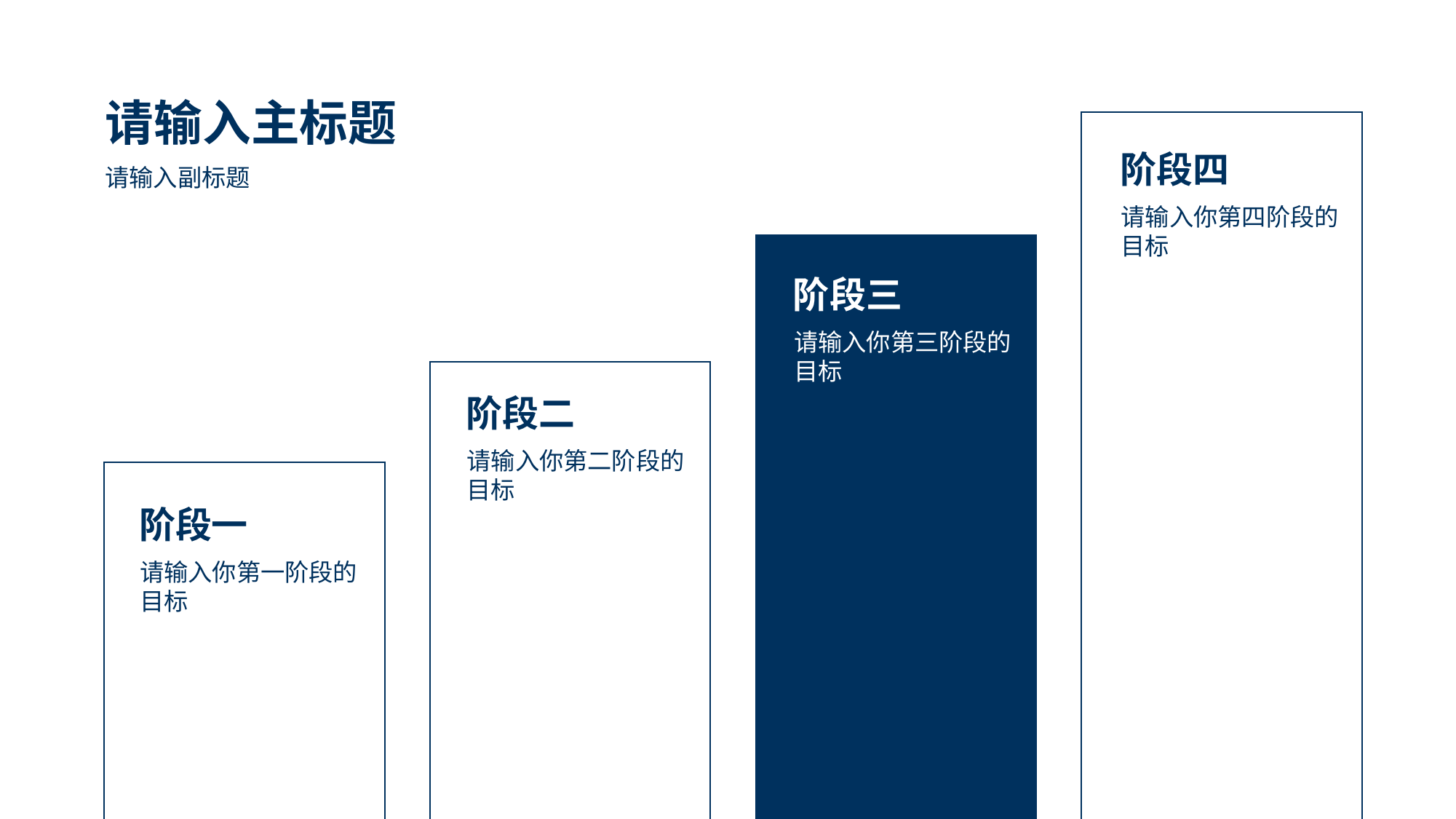

请输入主标题

阶段四
请输入你第四阶段的
目标
请输入副标题

阶段三
请输入你第三阶段的
目标

阶段二
请输入你第二阶段的
目标

阶段一
请输入你第一阶段的
目标